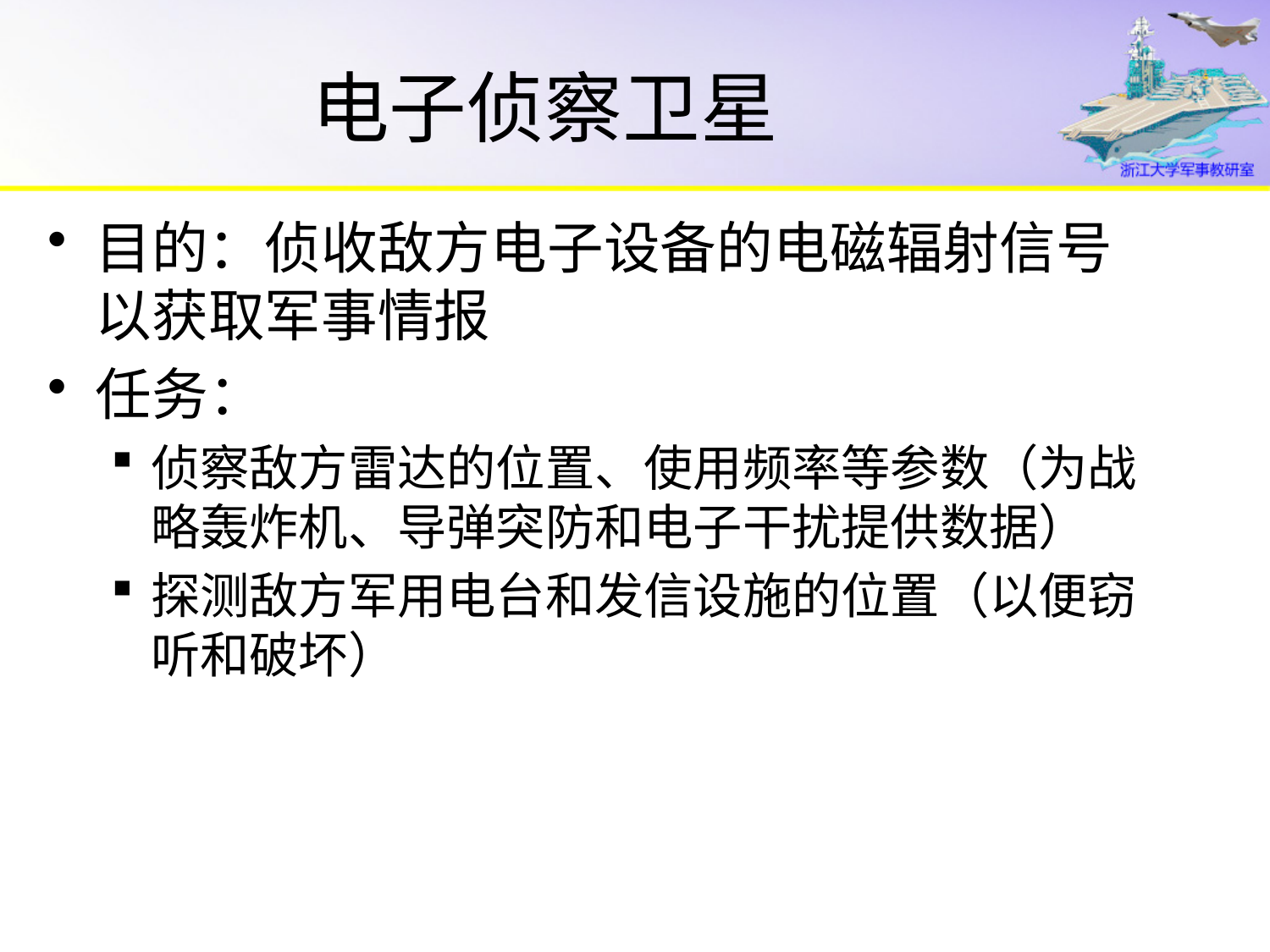

# 电子侦察卫星
目的：侦收敌方电子设备的电磁辐射信号以获取军事情报
任务：
侦察敌方雷达的位置、使用频率等参数（为战略轰炸机、导弹突防和电子干扰提供数据）
探测敌方军用电台和发信设施的位置（以便窃听和破坏）